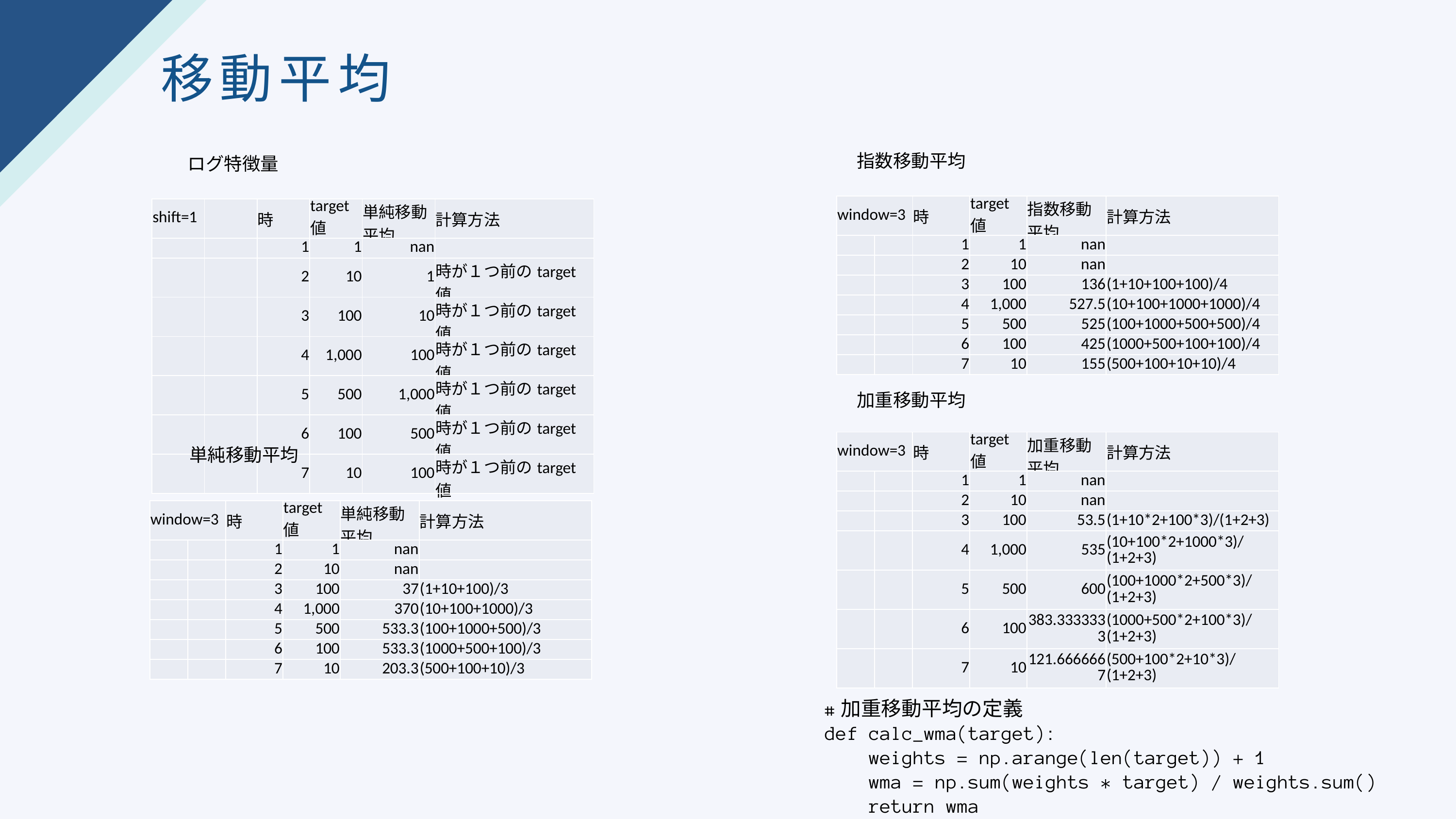

移動平均
指数移動平均
ログ特徴量
| window=3 |  | 時 | target値 | 指数移動平均 | 計算方法 |
| --- | --- | --- | --- | --- | --- |
|  |  | 1 | 1 | nan |  |
|  |  | 2 | 10 | nan |  |
|  |  | 3 | 100 | 136 | (1+10+100+100)/4 |
|  |  | 4 | 1,000 | 527.5 | (10+100+1000+1000)/4 |
|  |  | 5 | 500 | 525 | (100+1000+500+500)/4 |
|  |  | 6 | 100 | 425 | (1000+500+100+100)/4 |
|  |  | 7 | 10 | 155 | (500+100+10+10)/4 |
| shift=1 |  | 時 | target値 | 単純移動平均 | 計算方法 |
| --- | --- | --- | --- | --- | --- |
|  |  | 1 | 1 | nan |  |
|  |  | 2 | 10 | 1 | 時が１つ前のtarget値 |
|  |  | 3 | 100 | 10 | 時が１つ前のtarget値 |
|  |  | 4 | 1,000 | 100 | 時が１つ前のtarget値 |
|  |  | 5 | 500 | 1,000 | 時が１つ前のtarget値 |
|  |  | 6 | 100 | 500 | 時が１つ前のtarget値 |
|  |  | 7 | 10 | 100 | 時が１つ前のtarget値 |
加重移動平均
| window=3 |  | 時 | target値 | 加重移動平均 | 計算方法 |
| --- | --- | --- | --- | --- | --- |
|  |  | 1 | 1 | nan |  |
|  |  | 2 | 10 | nan |  |
|  |  | 3 | 100 | 53.5 | (1+10\*2+100\*3)/(1+2+3) |
|  |  | 4 | 1,000 | 535 | (10+100\*2+1000\*3)/(1+2+3) |
|  |  | 5 | 500 | 600 | (100+1000\*2+500\*3)/(1+2+3) |
|  |  | 6 | 100 | 383.3333333 | (1000+500\*2+100\*3)/(1+2+3) |
|  |  | 7 | 10 | 121.6666667 | (500+100\*2+10\*3)/(1+2+3) |
単純移動平均
| window=3 |  | 時 | target値 | 単純移動平均 | 計算方法 |
| --- | --- | --- | --- | --- | --- |
|  |  | 1 | 1 | nan |  |
|  |  | 2 | 10 | nan |  |
|  |  | 3 | 100 | 37 | (1+10+100)/3 |
|  |  | 4 | 1,000 | 370 | (10+100+1000)/3 |
|  |  | 5 | 500 | 533.3 | (100+1000+500)/3 |
|  |  | 6 | 100 | 533.3 | (1000+500+100)/3 |
|  |  | 7 | 10 | 203.3 | (500+100+10)/3 |
#加重移動平均の定義
def calc_wma(target):
    weights = np.arange(len(target)) + 1
    wma = np.sum(weights * target) / weights.sum()
    return wma